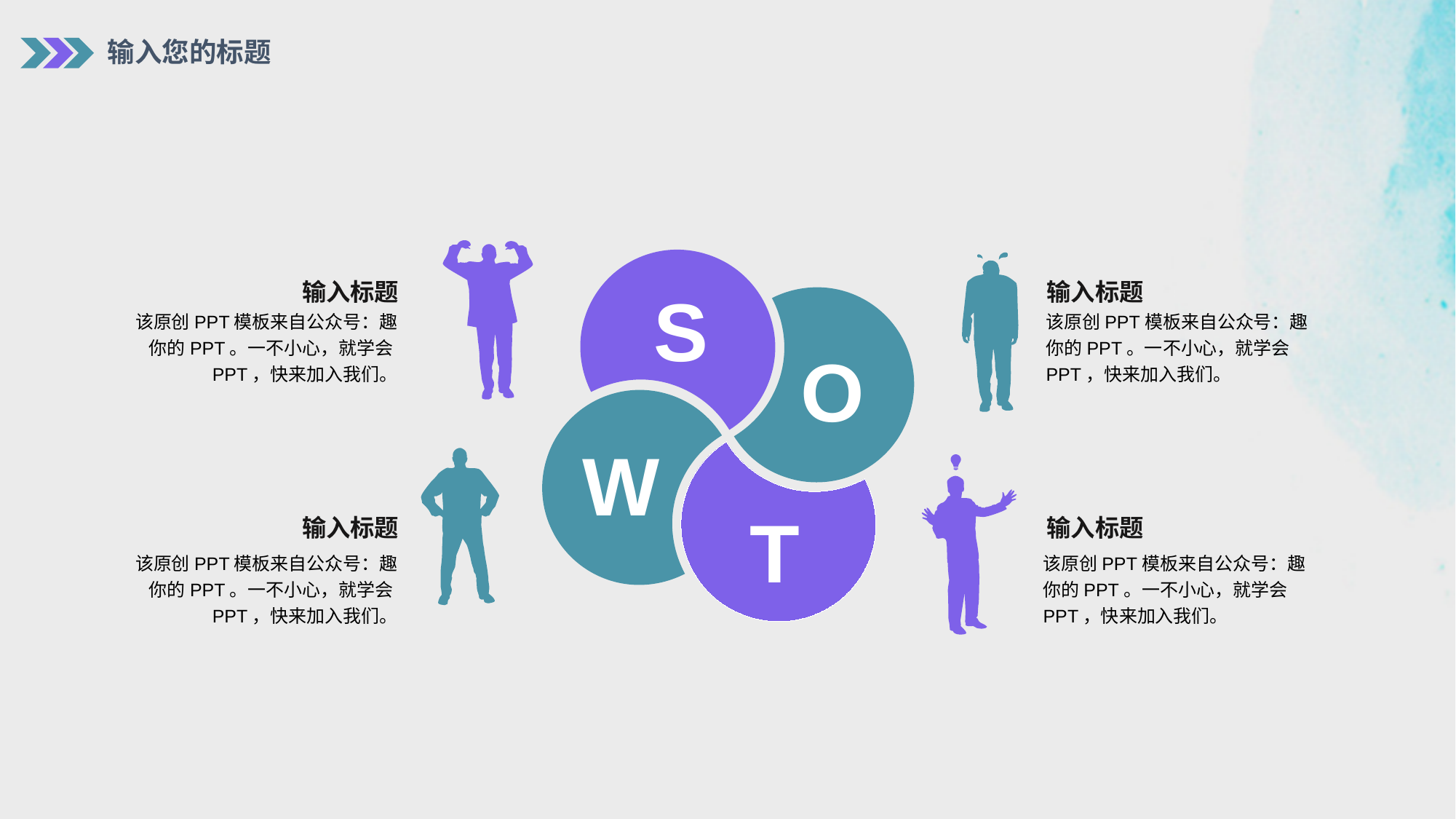

输入您的标题

S
输入标题
输入标题

该原创PPT模板来自公众号：趣你的PPT。一不小心，就学会PPT，快来加入我们。
该原创PPT模板来自公众号：趣你的PPT。一不小心，就学会PPT，快来加入我们。
O

W

T
输入标题
输入标题
该原创PPT模板来自公众号：趣你的PPT。一不小心，就学会PPT，快来加入我们。
该原创PPT模板来自公众号：趣你的PPT。一不小心，就学会PPT，快来加入我们。